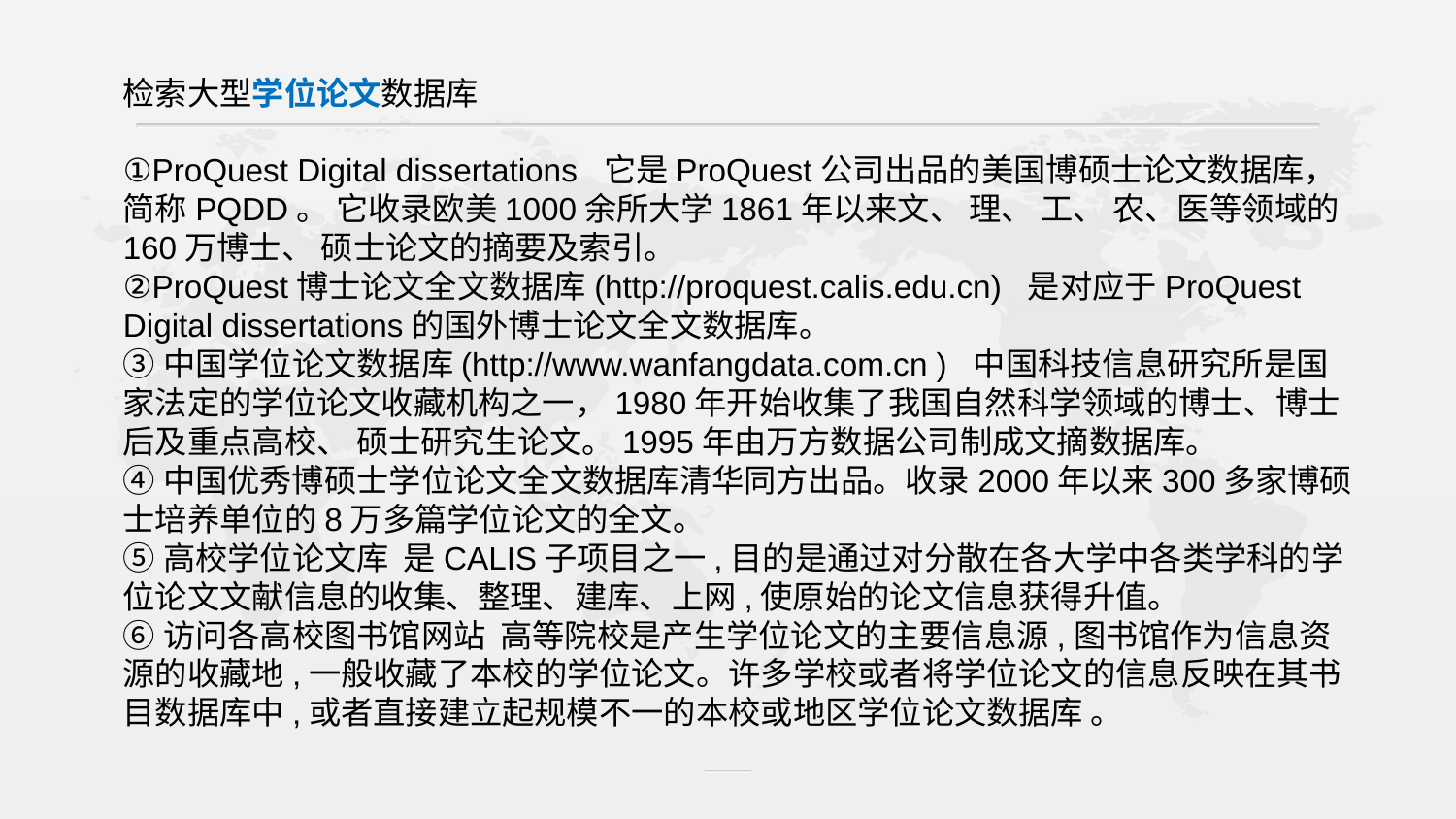

检索大型学位论文数据库

①ProQuest Digital dissertations  它是ProQuest公司出品的美国博硕士论文数据库， 简称PQDD。 它收录欧美1000余所大学1861年以来文、 理、 工、 农、医等领域的160万博士、 硕士论文的摘要及索引。
②ProQuest博士论文全文数据库(http://proquest.calis.edu.cn)  是对应于ProQuest Digital dissertations的国外博士论文全文数据库。
③中国学位论文数据库(http://www.wanfangdata.com.cn )  中国科技信息研究所是国家法定的学位论文收藏机构之一，1980年开始收集了我国自然科学领域的博士、博士后及重点高校、 硕士研究生论文。1995年由万方数据公司制成文摘数据库。
④中国优秀博硕士学位论文全文数据库清华同方出品。收录2000年以来300多家博硕士培养单位的8万多篇学位论文的全文。
⑤高校学位论文库  是CALIS子项目之一,目的是通过对分散在各大学中各类学科的学位论文文献信息的收集、整理、建库、上网,使原始的论文信息获得升值。
⑥访问各高校图书馆网站  高等院校是产生学位论文的主要信息源,图书馆作为信息资源的收藏地,一般收藏了本校的学位论文。许多学校或者将学位论文的信息反映在其书目数据库中,或者直接建立起规模不一的本校或地区学位论文数据库 。